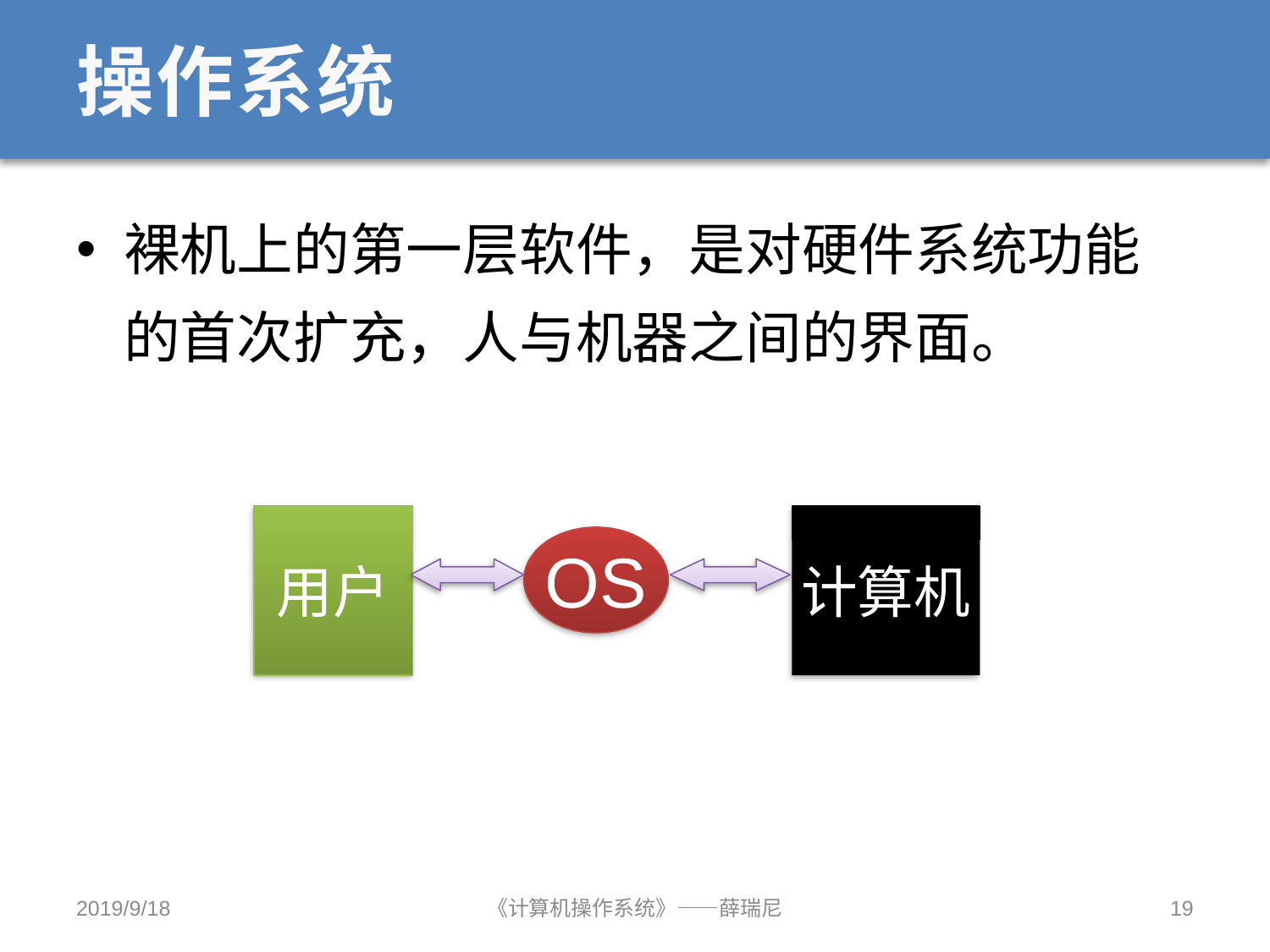

# 操作系统
裸机上的第一层软件，是对硬件系统功能的首次扩充，人与机器之间的界面。

用户
计算机
OS

2019/9/18
《计算机操作系统》——薛瑞尼
19